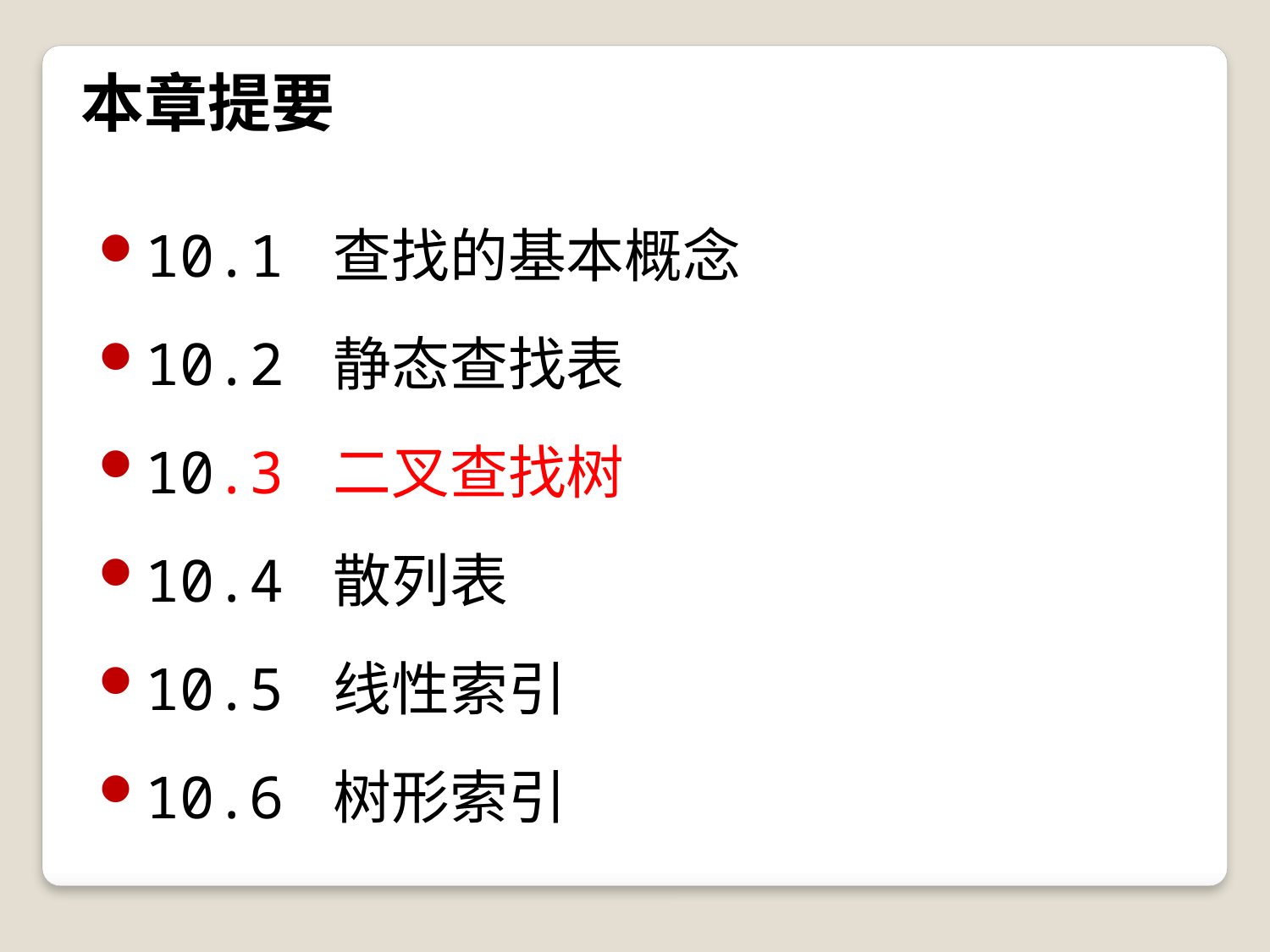

# 本章提要
10.1 查找的基本概念
10.2 静态查找表
10.3 二叉查找树
10.4 散列表
10.5 线性索引
10.6 树形索引